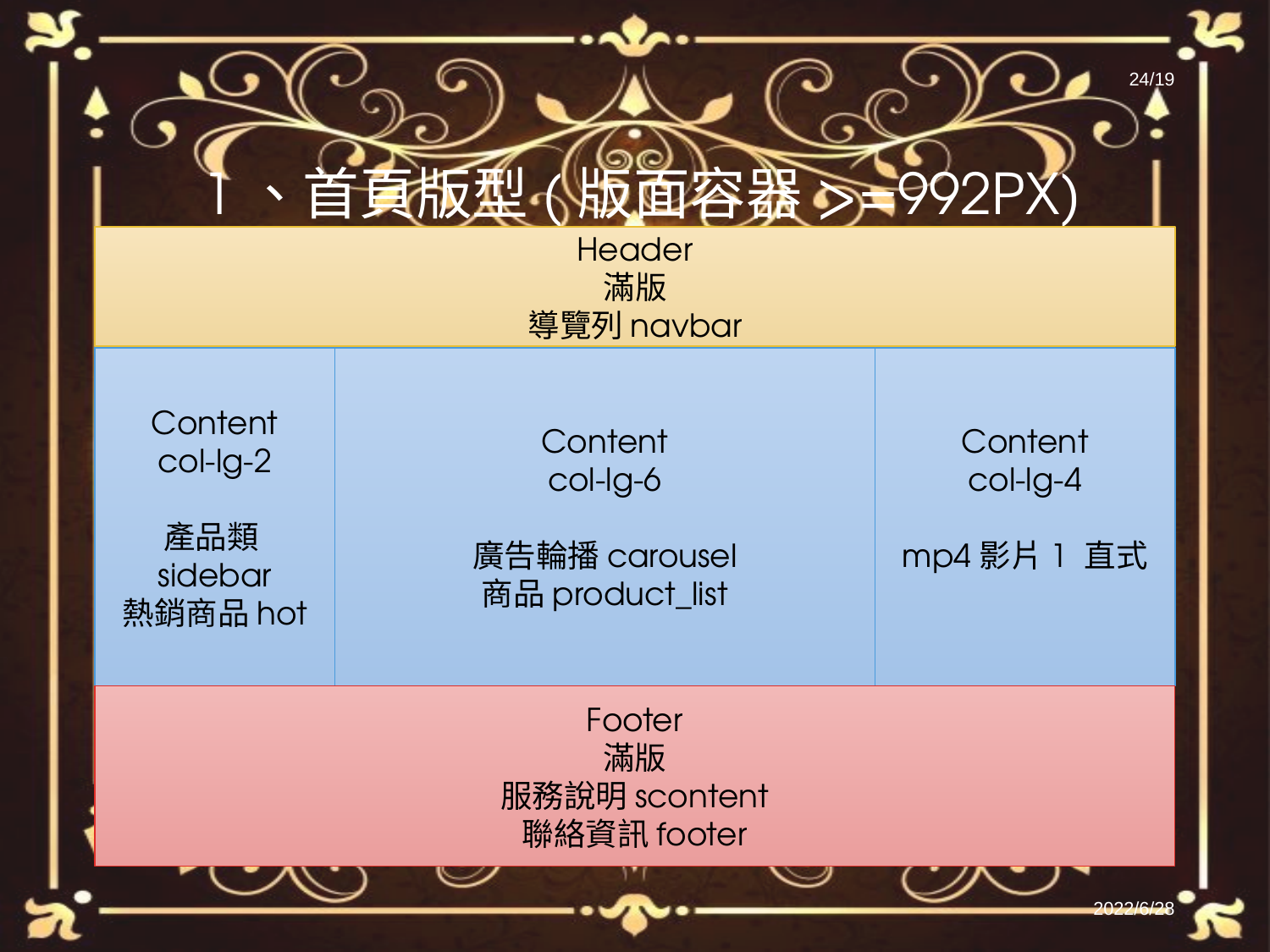

24/19
# 1、首頁版型(版面容器>=992px)
Header
滿版
導覽列navbar

Content
col-lg-2

產品類sidebar
熱銷商品hot
Content
col-lg-6

廣告輪播carousel
商品product_list
Content
col-lg-4

mp4影片1 直式

Footer
滿版
服務說明scontent
聯絡資訊footer
2022/6/28